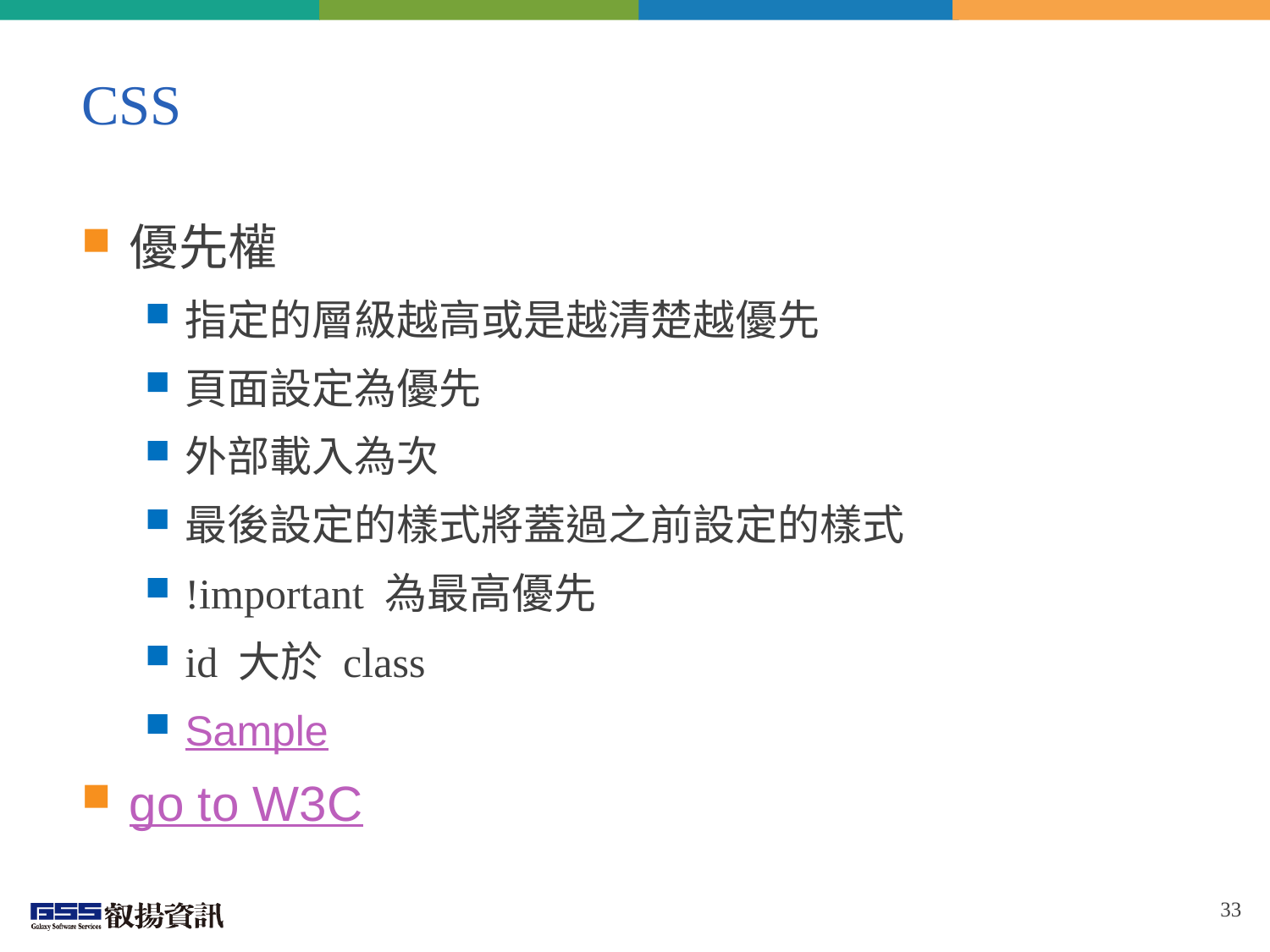

# CSS
優先權
指定的層級越高或是越清楚越優先
頁面設定為優先
外部載入為次
最後設定的樣式將蓋過之前設定的樣式
!important 為最高優先
id 大於 class
Sample
go to W3C